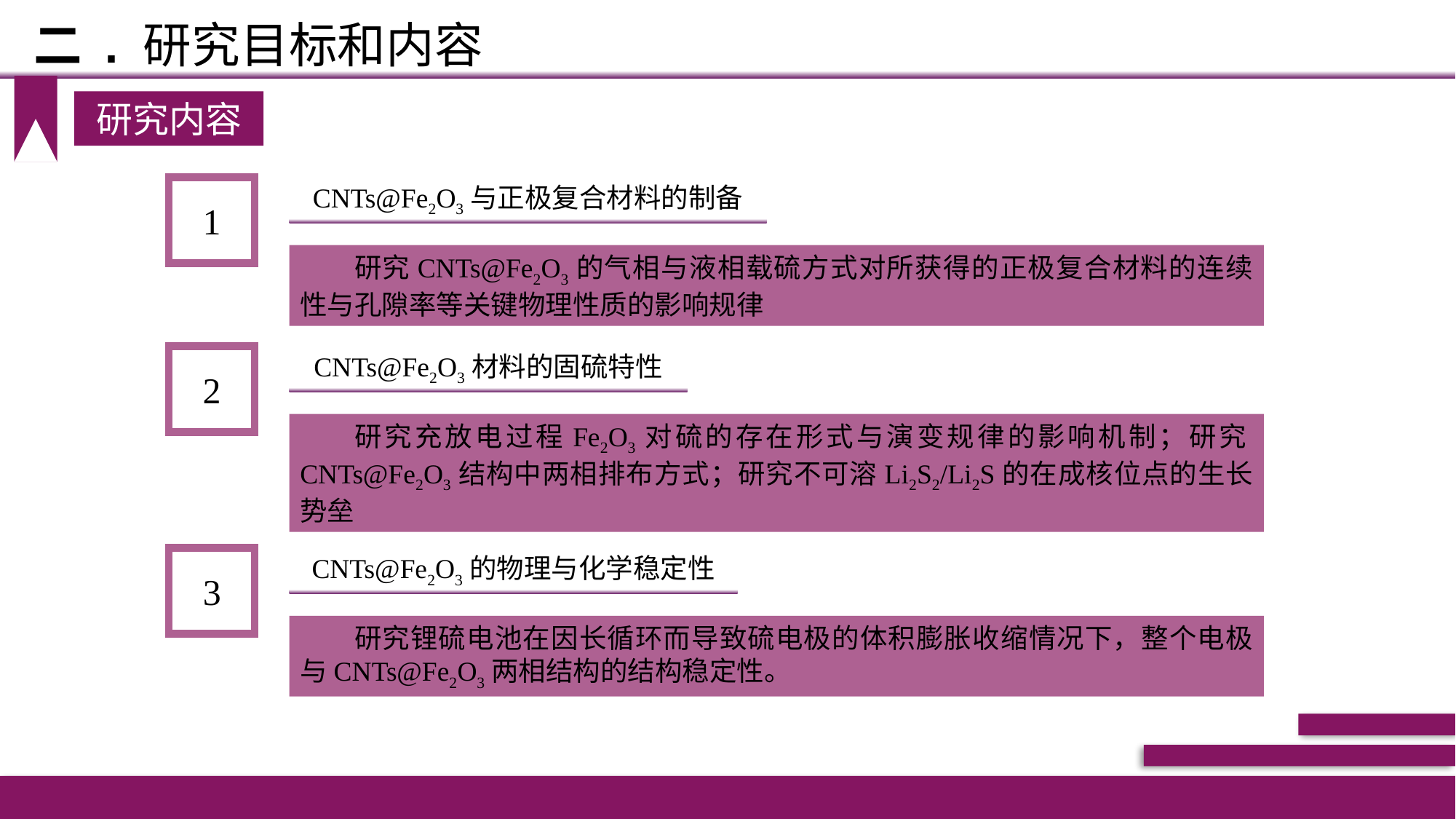

# 二 . 研究目标和内容

研究内容

1
CNTs@Fe2O3与正极复合材料的制备
研究CNTs@Fe2O3的气相与液相载硫方式对所获得的正极复合材料的连续性与孔隙率等关键物理性质的影响规律

2
CNTs@Fe2O3材料的固硫特性
研究充放电过程Fe2O3对硫的存在形式与演变规律的影响机制；研究CNTs@Fe2O3结构中两相排布方式；研究不可溶Li2S2/Li2S的在成核位点的生长势垒

3
CNTs@Fe2O3的物理与化学稳定性
研究锂硫电池在因长循环而导致硫电极的体积膨胀收缩情况下，整个电极与CNTs@Fe2O3两相结构的结构稳定性。